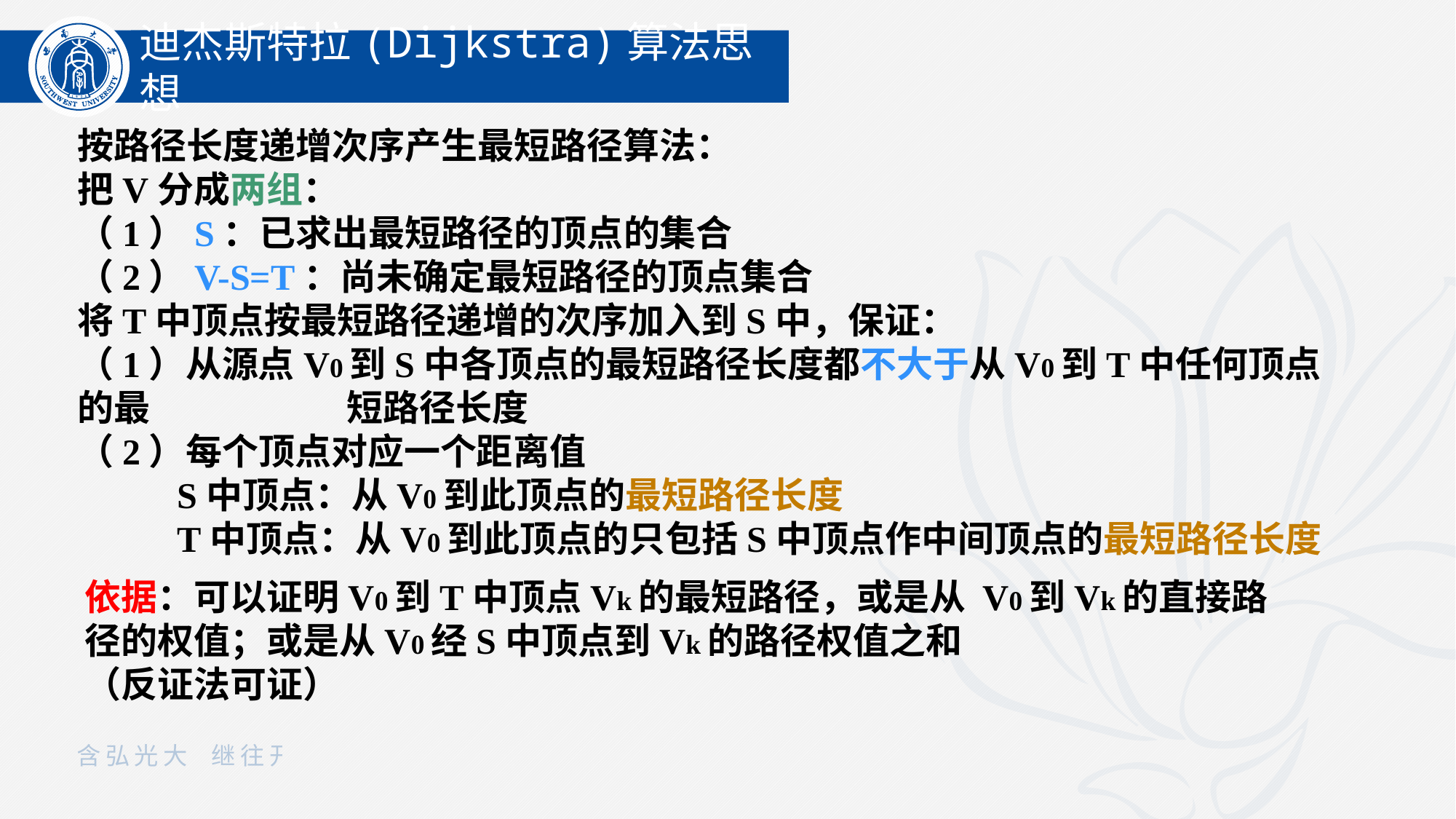

迪杰斯特拉(Dijkstra)算法思想
按路径长度递增次序产生最短路径算法：
把V分成两组：
（1）S：已求出最短路径的顶点的集合
（2）V-S=T：尚未确定最短路径的顶点集合
将T中顶点按最短路径递增的次序加入到S中，保证：
（1）从源点V0到S中各顶点的最短路径长度都不大于从V0到T中任何顶点的最                        短路径长度
（2）每个顶点对应一个距离值
           S中顶点：从V0到此顶点的最短路径长度
           T中顶点：从V0到此顶点的只包括S中顶点作中间顶点的最短路径长度
依据：可以证明V0到T中顶点Vk的最短路径，或是从 V0到Vk的直接路径的权值；或是从V0经S中顶点到Vk的路径权值之和
（反证法可证）